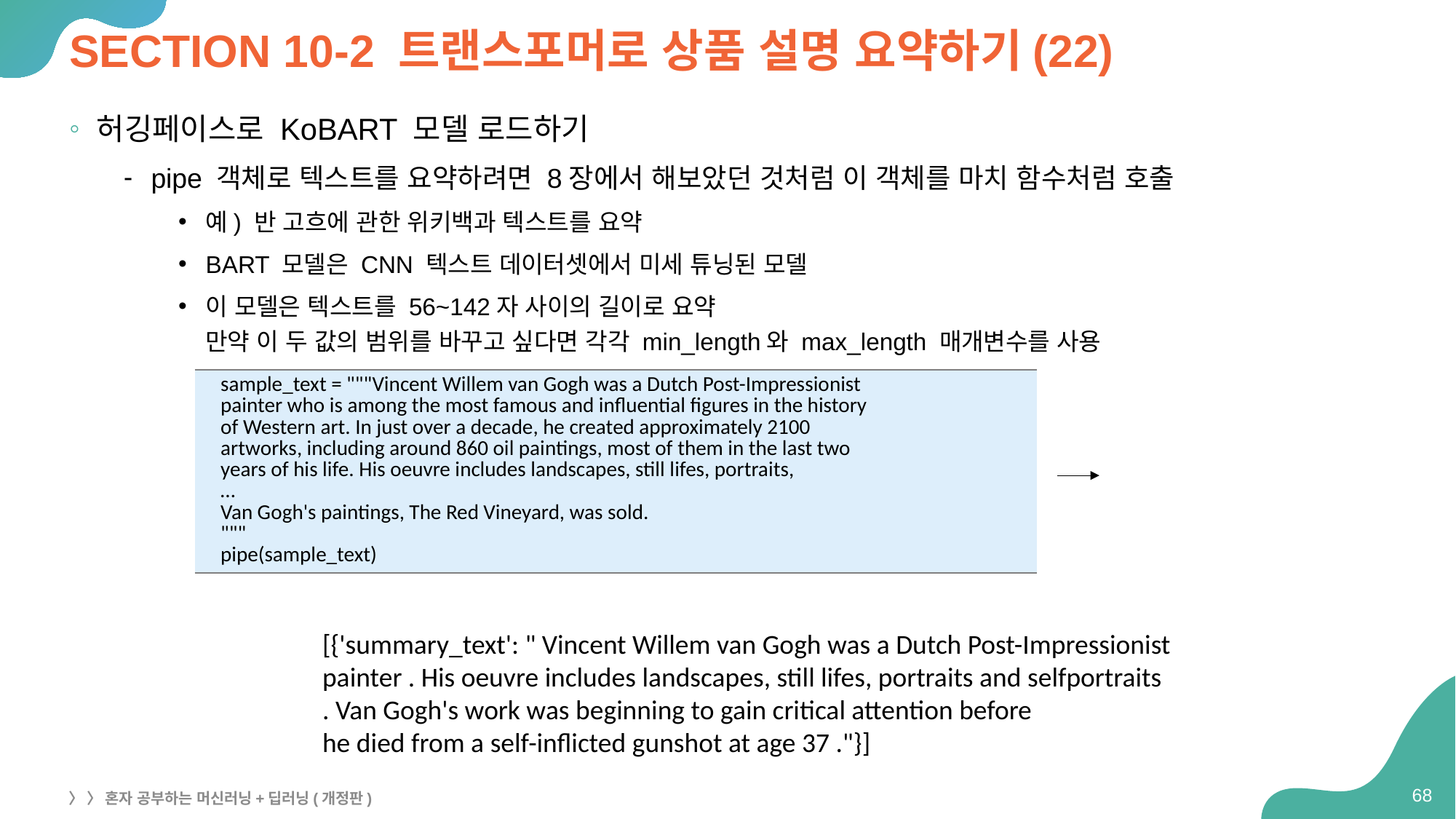

# SECTION 10-2 트랜스포머로 상품 설명 요약하기(22)
허깅페이스로 KoBART 모델 로드하기
pipe 객체로 텍스트를 요약하려면 8장에서 해보았던 것처럼 이 객체를 마치 함수처럼 호출
예) 반 고흐에 관한 위키백과 텍스트를 요약
BART 모델은 CNN 텍스트 데이터셋에서 미세 튜닝된 모델
이 모델은 텍스트를 56~142자 사이의 길이로 요약
만약 이 두 값의 범위를 바꾸고 싶다면 각각 min_length와 max_length 매개변수를 사용
| sample\_text = """Vincent Willem van Gogh was a Dutch Post-Impressionist painter who is among the most famous and influential figures in the history of Western art. In just over a decade, he created approximately 2100 artworks, including around 860 oil paintings, most of them in the last two years of his life. His oeuvre includes landscapes, still lifes, portraits, … Van Gogh's paintings, The Red Vineyard, was sold. """ pipe(sample\_text) |
| --- |
[{'summary_text': " Vincent Willem van Gogh was a Dutch Post-Impressionist
painter . His oeuvre includes landscapes, still lifes, portraits and selfportraits
. Van Gogh's work was beginning to gain critical attention before
he died from a self-inflicted gunshot at age 37 ."}]
68
〉 〉 혼자 공부하는 머신러닝+딥러닝(개정판)